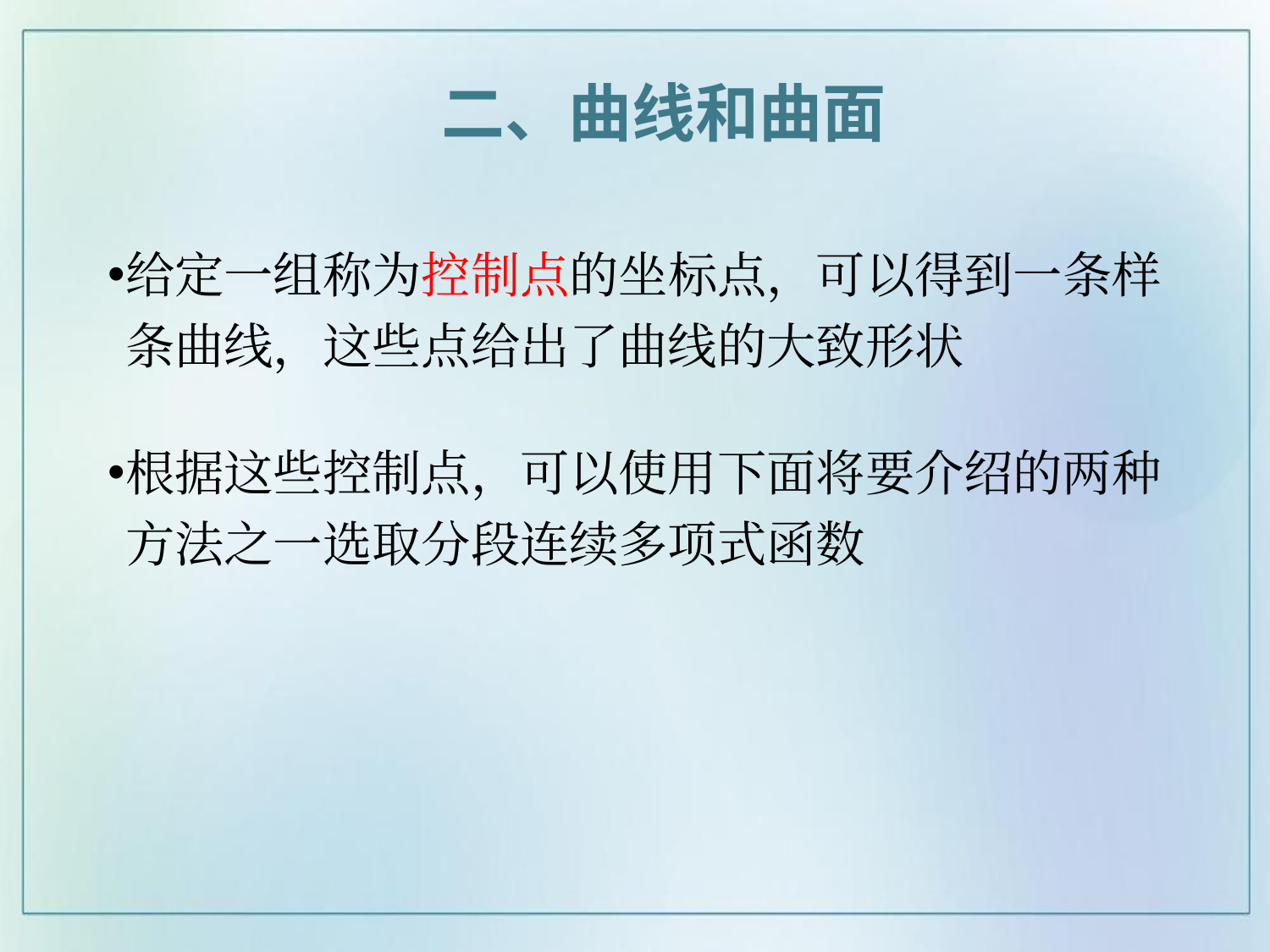

二、曲线和曲面
给定一组称为控制点的坐标点，可以得到一条样条曲线，这些点给出了曲线的大致形状
根据这些控制点，可以使用下面将要介绍的两种方法之一选取分段连续多项式函数